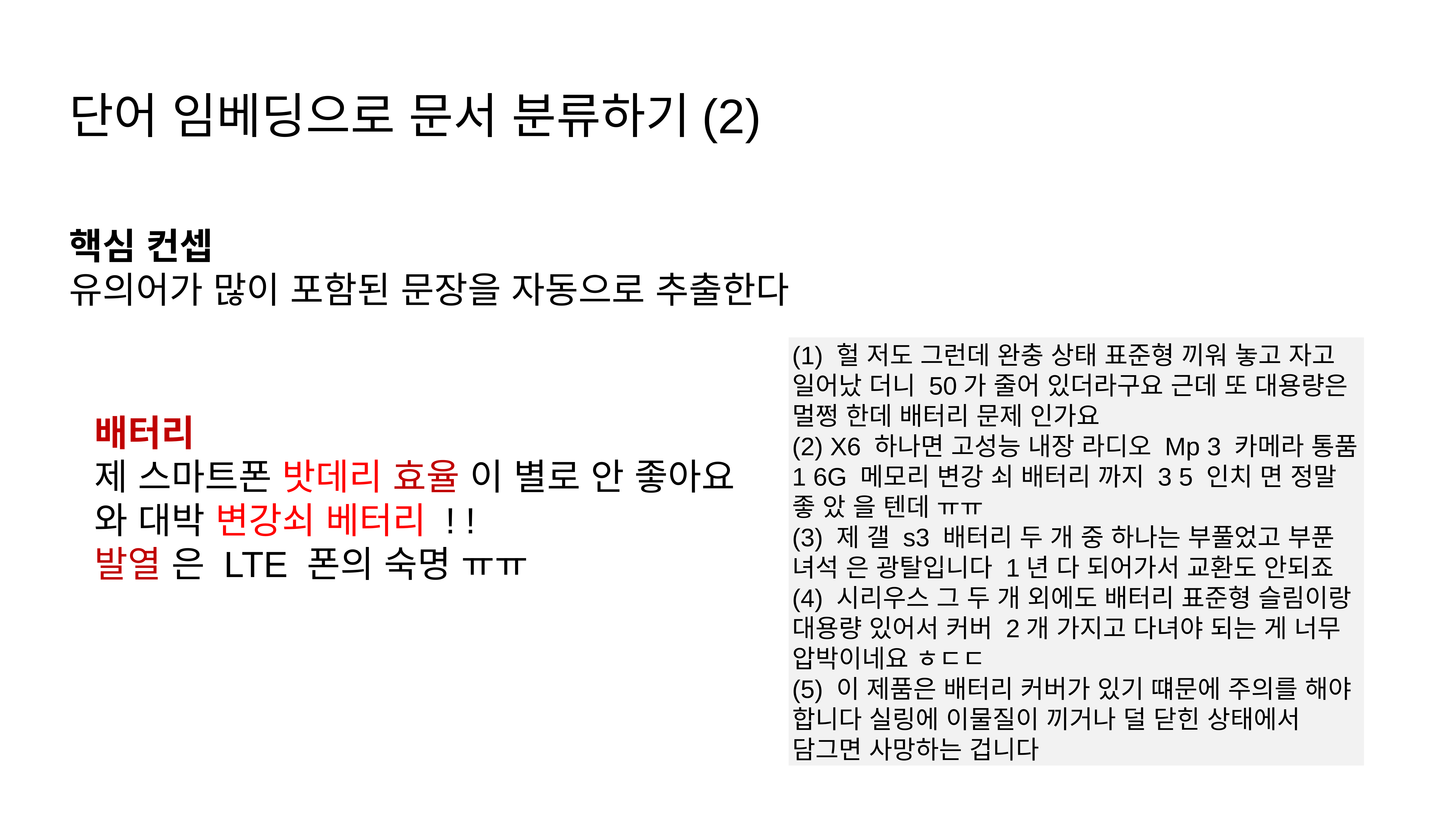

단어 임베딩으로 문서 분류하기(2)
핵심 컨셉
유의어가 많이 포함된 문장을 자동으로 추출한다
(1) 헐 저도 그런데 완충 상태 표준형 끼워 놓고 자고 일어났 더니 50가 줄어 있더라구요 근데 또 대용량은 멀쩡 한데 배터리 문제 인가요
(2) X6 하나면 고성능 내장 라디오 Mp 3 카메라 통품 1 6G 메모리 변강 쇠 배터리 까지 3 5 인치 면 정말 좋 았 을 텐데 ㅠㅠ
(3) 제 갤 s3 배터리 두 개 중 하나는 부풀었고 부푼 녀석 은 광탈입니다 1년 다 되어가서 교환도 안되죠
(4) 시리우스 그 두 개 외에도 배터리 표준형 슬림이랑 대용량 있어서 커버 2개 가지고 다녀야 되는 게 너무 압박이네요 ㅎㄷㄷ
(5) 이 제품은 배터리 커버가 있기 떄문에 주의를 해야 합니다 실링에 이물질이 끼거나 덜 닫힌 상태에서 담그면 사망하는 겁니다
배터리
제 스마트폰 밧데리 효율 이 별로 안 좋아요
와 대박 변강쇠 베터리 ! !
발열 은 LTE 폰의 숙명 ㅠㅠ